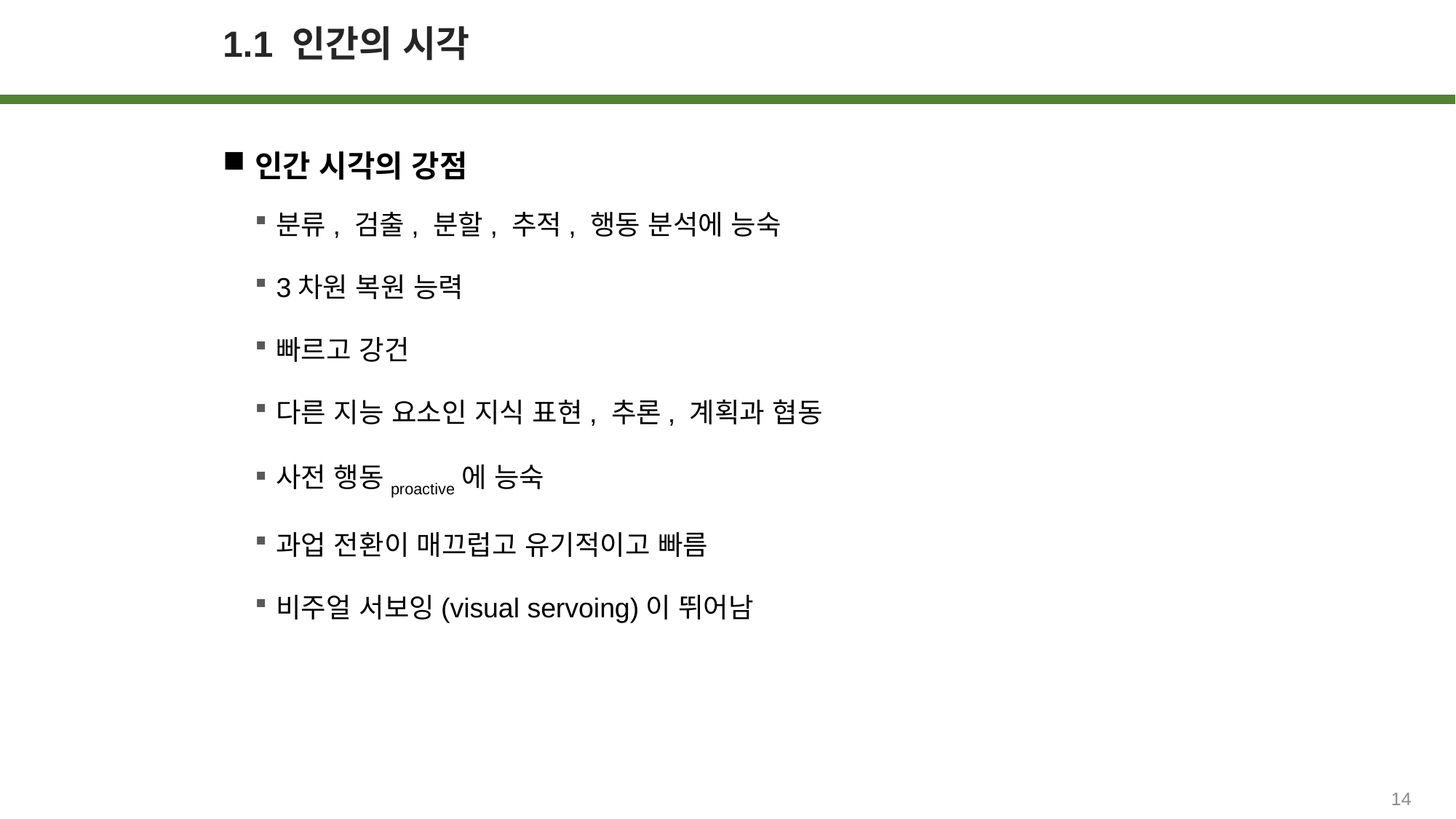

# 1.1 인간의 시각
인간 시각의 강점
분류, 검출, 분할, 추적, 행동 분석에 능숙
3차원 복원 능력
빠르고 강건
다른 지능 요소인 지식 표현, 추론, 계획과 협동
사전 행동proactive에 능숙
과업 전환이 매끄럽고 유기적이고 빠름
비주얼 서보잉(visual servoing)이 뛰어남
14